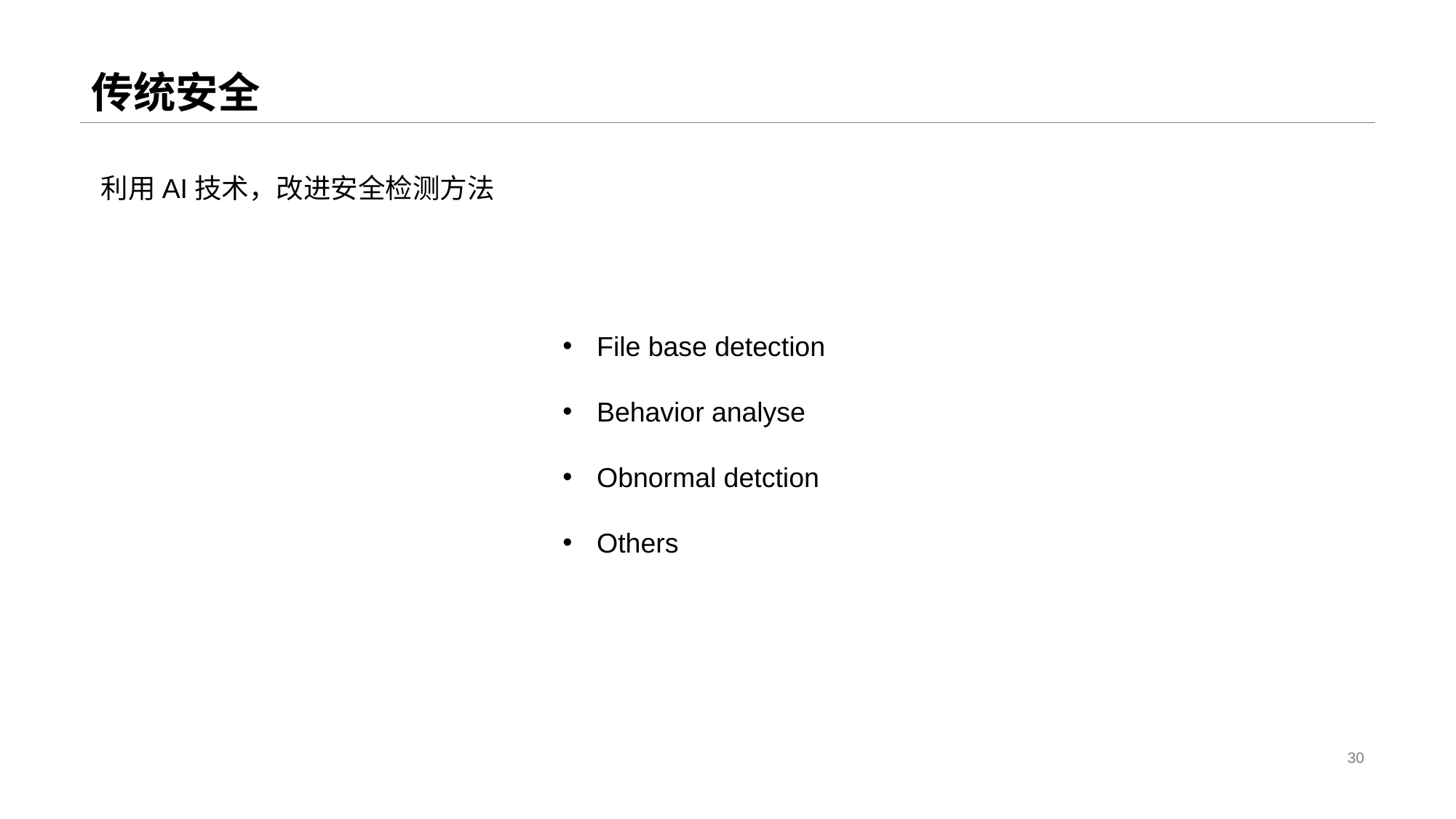

# 传统安全
利用AI技术，改进安全检测方法
File base detection

Behavior analyse

Obnormal detction

Others
30